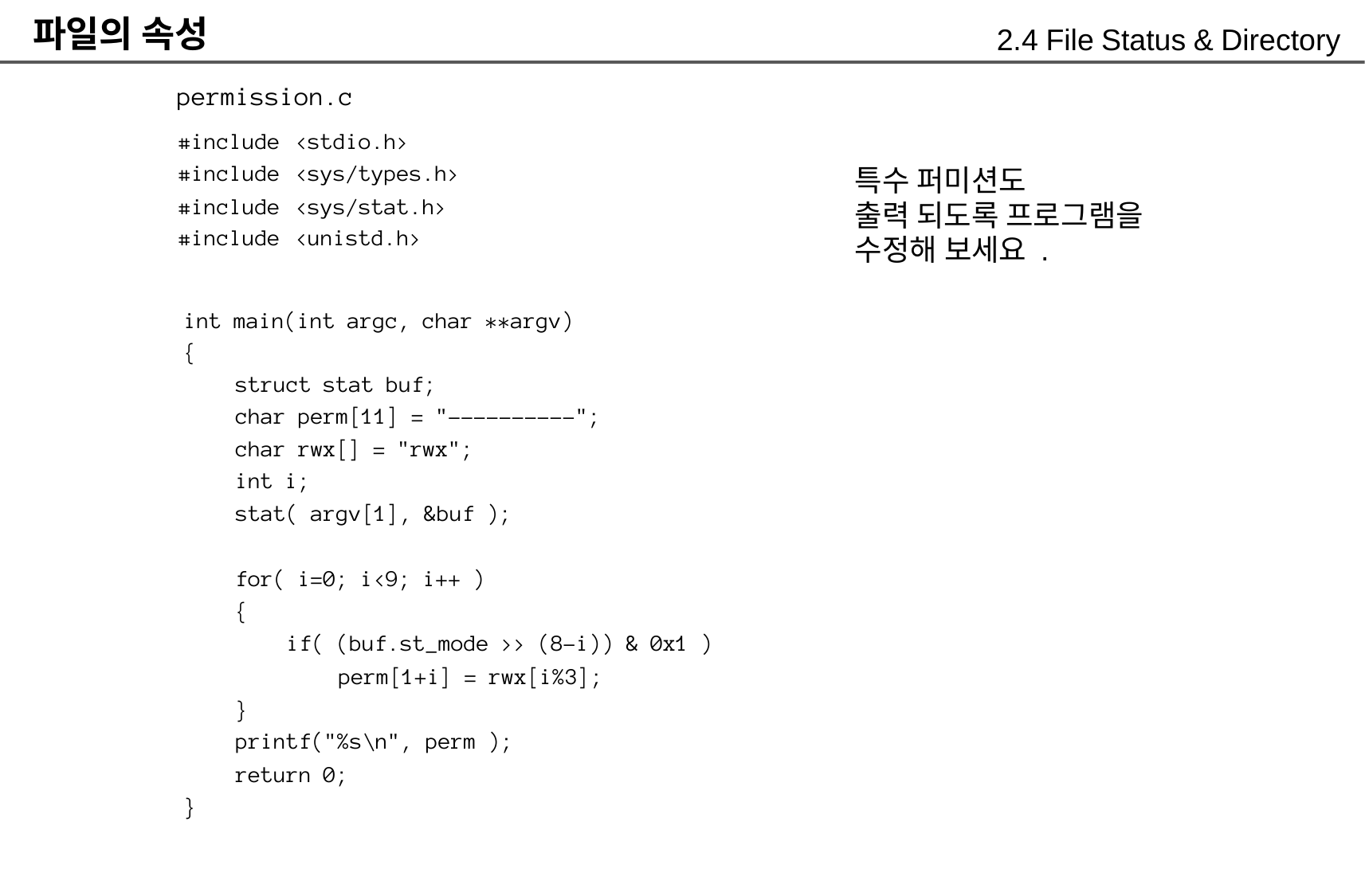

파일의 속성

	permission.c
2.4 File Status & Directory

#include
#include
#include
#include
<stdio.h>
<sys/types.h>
<sys/stat.h>
<unistd.h>
특수 퍼미션도
출력 되도록 프로그램을
수정해 보세요 .
int  main(int  argc,  char  **argv)
{
	struct  stat  buf;
	char  perm[11]  =  "----------";
	char  rwx[]  =  "rwx";
	int  i;
	stat(  argv[1],  &buf  );

	for(  i=0;  i<9;  i++  )
	{
		if(  (buf.st_mode  >>  (8-i))  &  0x1  )
			perm[1+i]  =  rwx[i%3];
	}
	printf("%s\n",  perm  );
	return  0;
}